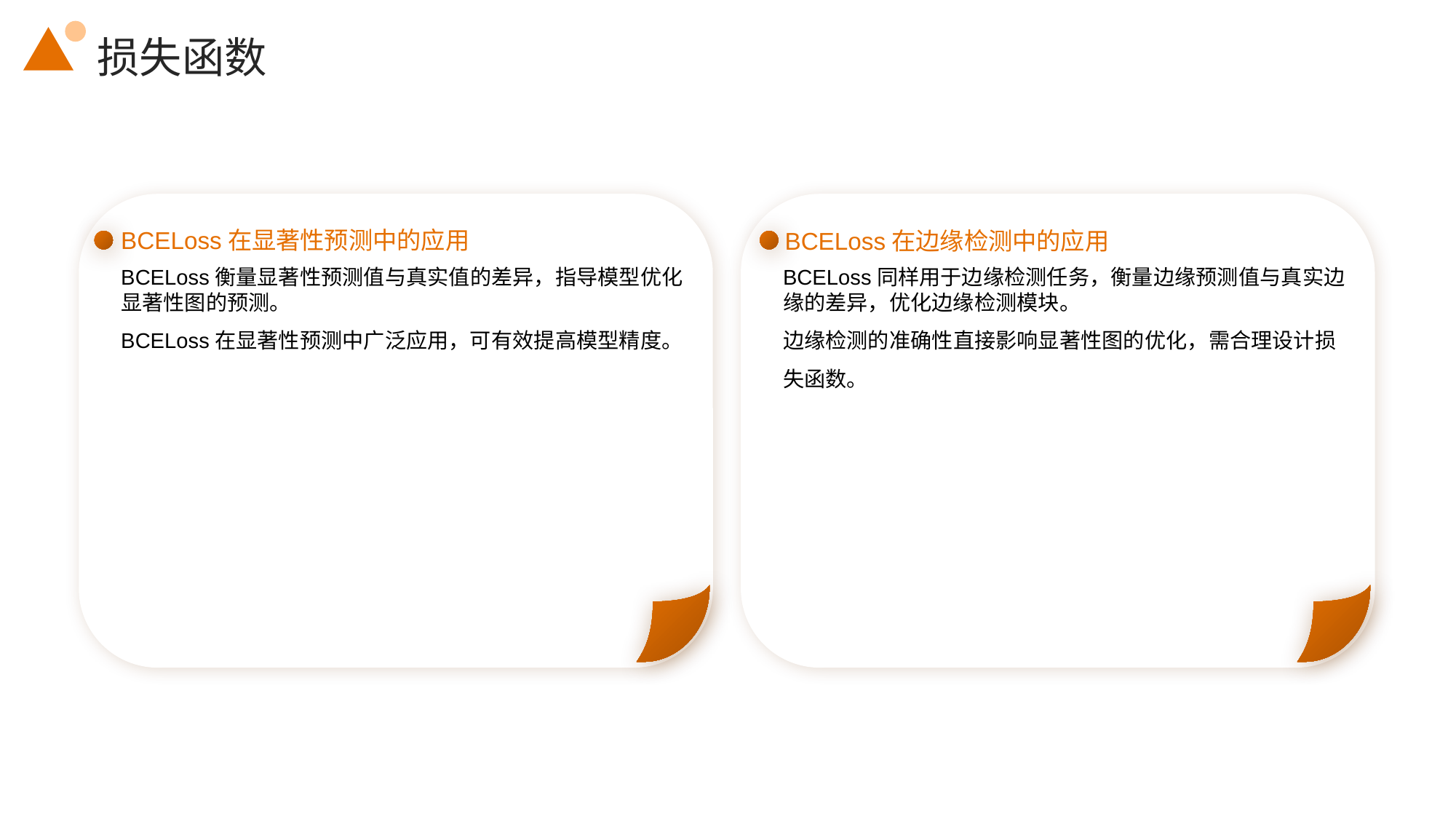

损失函数

BCELoss在显著性预测中的应用
BCELoss在边缘检测中的应用

BCELoss衡量显著性预测值与真实值的差异，指导模型优化显著性图的预测。
BCELoss在显著性预测中广泛应用，可有效提高模型精度。
BCELoss同样用于边缘检测任务，衡量边缘预测值与真实边缘的差异，优化边缘检测模块。
边缘检测的准确性直接影响显著性图的优化，需合理设计损失函数。